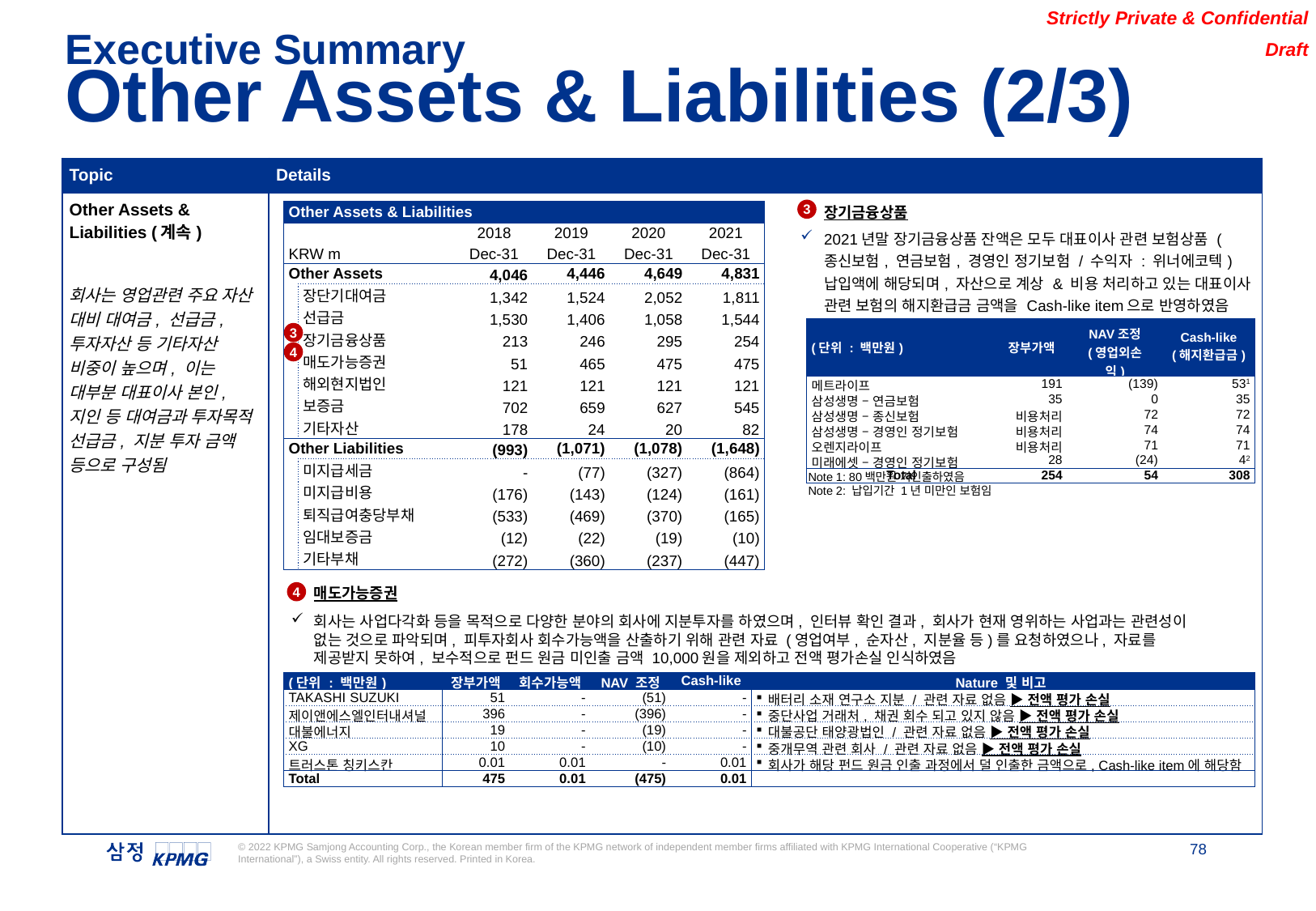

Executive Summary
Other Assets & Liabilities (2/3)
| Topic | Details |
| --- | --- |
| Other Assets & Liabilities (계속) 회사는 영업관련 주요 자산 대비 대여금, 선급금, 투자자산 등 기타자산 비중이 높으며, 이는 대부분 대표이사 본인, 지인 등 대여금과 투자목적 선급금, 지분 투자 금액 등으로 구성됨 | 장기금융상품 2021년말 장기금융상품 잔액은 모두 대표이사 관련 보험상품 (종신보험, 연금보험, 경영인 정기보험 / 수익자 : 위너에코텍) 납입액에 해당되며, 자산으로 계상 & 비용 처리하고 있는 대표이사 관련 보험의 해지환급금 금액을 Cash-like item으로 반영하였음 |
3
| Other Assets & Liabilities |  |  |  |  |  |  |
| --- | --- | --- | --- | --- | --- | --- |
|  |  |  | 2018 | 2019 | 2020 | 2021 |
| KRW m |  |  | Dec-31 | Dec-31 | Dec-31 | Dec-31 |
| Other Assets |  |  | 4,046 | 4,446 | 4,649 | 4,831 |
|  | 장단기대여금 |  | 1,342 | 1,524 | 2,052 | 1,811 |
|  | 선급금 |  | 1,530 | 1,406 | 1,058 | 1,544 |
|  | 장기금융상품 |  | 213 | 246 | 295 | 254 |
|  | 매도가능증권 |  | 51 | 465 | 475 | 475 |
|  | 해외현지법인 |  | 121 | 121 | 121 | 121 |
|  | 보증금 |  | 702 | 659 | 627 | 545 |
|  | 기타자산 |  | 178 | 24 | 20 | 82 |
| Other Liabilities | Debt |  | (993) | (1,071) | (1,078) | (1,648) |
|  | 미지급세금 |  | - | (77) | (327) | (864) |
|  | 미지급비용 |  | (176) | (143) | (124) | (161) |
|  | 퇴직급여충당부채 |  | (533) | (469) | (370) | (165) |
|  | 임대보증금 |  | (12) | (22) | (19) | (10) |
|  | 기타부채 |  | (272) | (360) | (237) | (447) |

| (단위 : 백만원) | 장부가액 | NAV조정 (영업외손익) | Cash-like (해지환급금) |
| --- | --- | --- | --- |
| 메트라이프 | 191 | (139) | 531 |
| 삼성생명 – 연금보험 | 35 | 0 | 35 |
| 삼성생명 – 종신보험 | 비용처리 | 72 | 72 |
| 삼성생명 – 경영인 정기보험 | 비용처리 | 74 | 74 |
| 오렌지라이프 | 비용처리 | 71 | 71 |
| 미래에셋 – 경영인 정기보험 | 28 | (24) | 42 |
| Total | 254 | 54 | 308 |
3
4
Note 1: 80백만원 기인출하였음
Note 2: 납입기간 1년 미만인 보험임

매도가능증권
회사는 사업다각화 등을 목적으로 다양한 분야의 회사에 지분투자를 하였으며, 인터뷰 확인 결과, 회사가 현재 영위하는 사업과는 관련성이 없는 것으로 파악되며, 피투자회사 회수가능액을 산출하기 위해 관련 자료 (영업여부, 순자산, 지분율 등)를 요청하였으나, 자료를 제공받지 못하여, 보수적으로 펀드 원금 미인출 금액 10,000원을 제외하고 전액 평가손실 인식하였음

4
| (단위 : 백만원) | 장부가액 | 회수가능액 | NAV 조정 | Cash-like | Nature 및 비고 |
| --- | --- | --- | --- | --- | --- |
| TAKASHI SUZUKI | 51 | - | (51) | - | 배터리 소재 연구소 지분 / 관련 자료 없음 ▶ 전액 평가 손실 |
| 제이앤에스엘인터내셔널 | 396 | - | (396) | - | 중단사업 거래처, 채권 회수 되고 있지 않음 ▶ 전액 평가 손실 |
| 대불에너지 | 19 | - | (19) | - | 대불공단 태양광법인 / 관련 자료 없음 ▶ 전액 평가 손실 |
| XG | 10 | - | (10) | - | 중개무역 관련 회사 / 관련 자료 없음 ▶ 전액 평가 손실 |
| 트러스톤 칭키스칸 | 0.01 | 0.01 | - | 0.01 | 회사가 해당 펀드 원금 인출 과정에서 덜 인출한 금액으로, Cash-like item에 해당함 |
| Total | 475 | 0.01 | (475) | 0.01 |  |